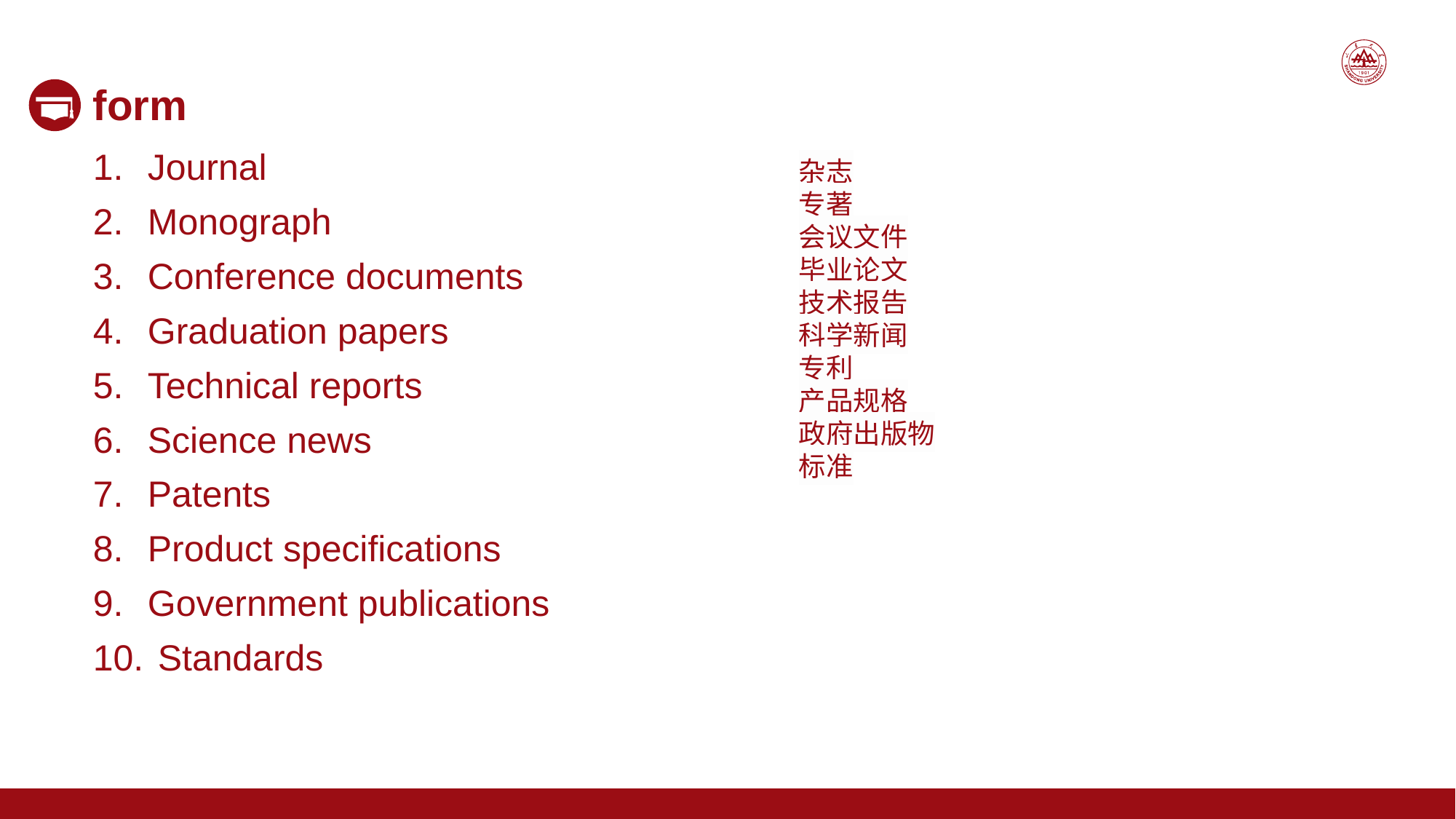

form
Journal
Monograph
Conference documents
Graduation papers
Technical reports
Science news
Patents
Product specifications
Government publications
 Standards
杂志
专著
会议文件
毕业论文
技术报告
科学新闻
专利
产品规格
政府出版物
标准